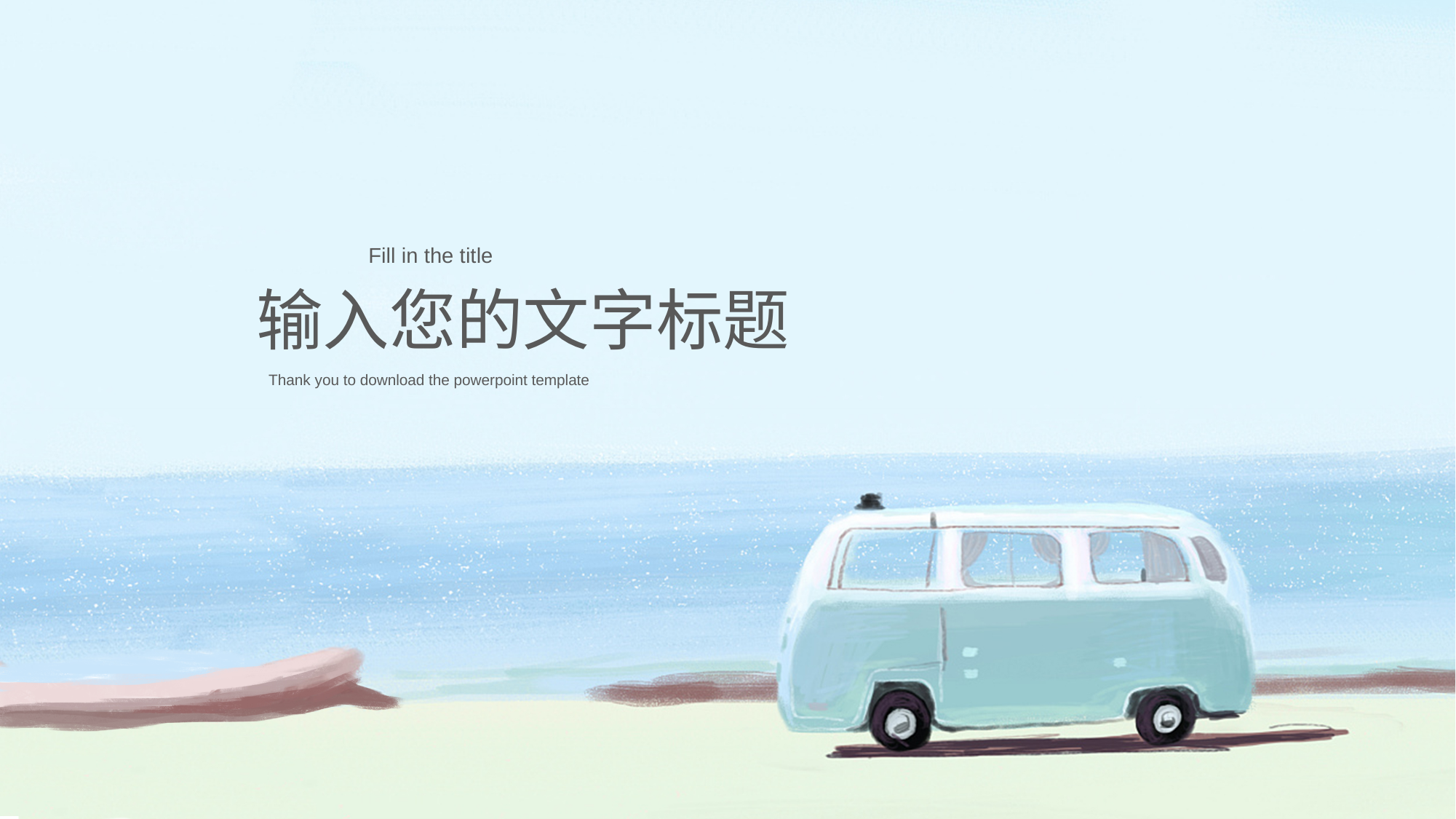

Fill in the title
输入您的文字标题
Thank you to download the powerpoint template